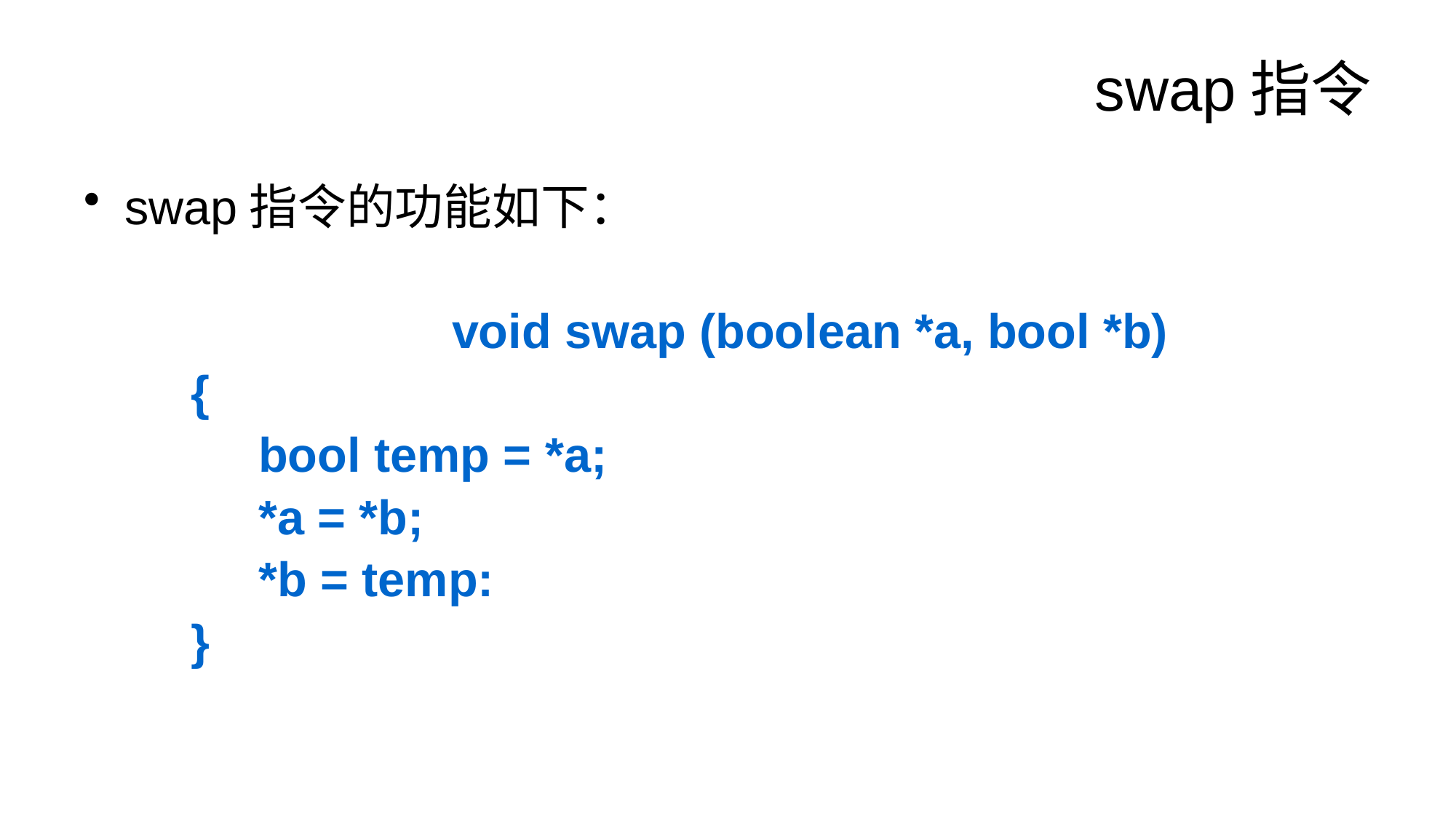

# swap指令
swap指令的功能如下：

				void swap (boolean *a, bool *b)
        {
             bool temp = *a;
             *a = *b;
             *b = temp:
        }